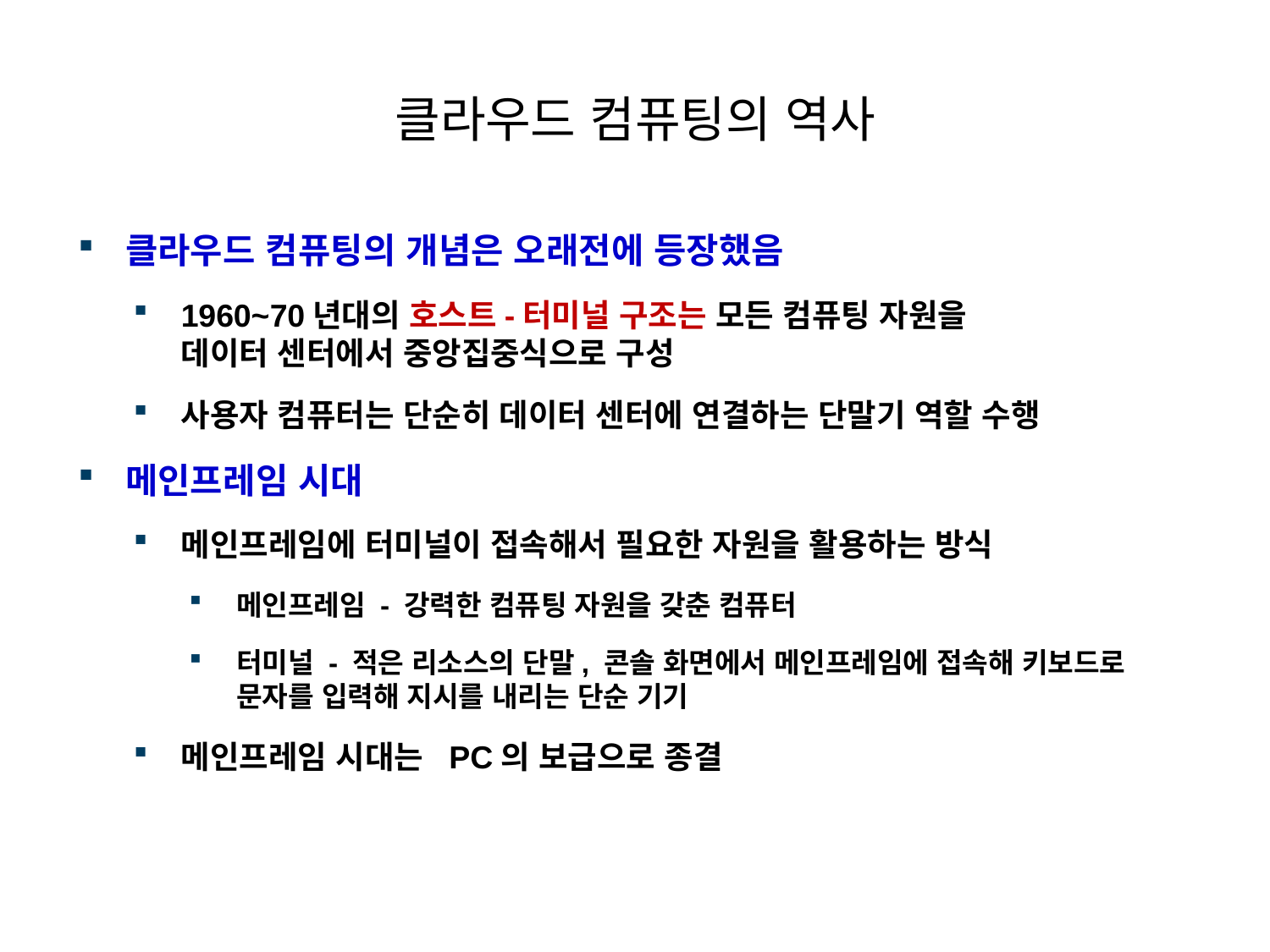

# 클라우드 컴퓨팅의 역사
클라우드 컴퓨팅의 개념은 오래전에 등장했음
1960~70년대의 호스트-터미널 구조는 모든 컴퓨팅 자원을
데이터 센터에서 중앙집중식으로 구성
사용자 컴퓨터는 단순히 데이터 센터에 연결하는 단말기 역할 수행
메인프레임 시대
메인프레임에 터미널이 접속해서 필요한 자원을 활용하는 방식
메인프레임 - 강력한 컴퓨팅 자원을 갖춘 컴퓨터
터미널 - 적은 리소스의 단말, 콘솔 화면에서 메인프레임에 접속해 키보드로 문자를 입력해 지시를 내리는 단순 기기
메인프레임 시대는  PC의 보급으로 종결